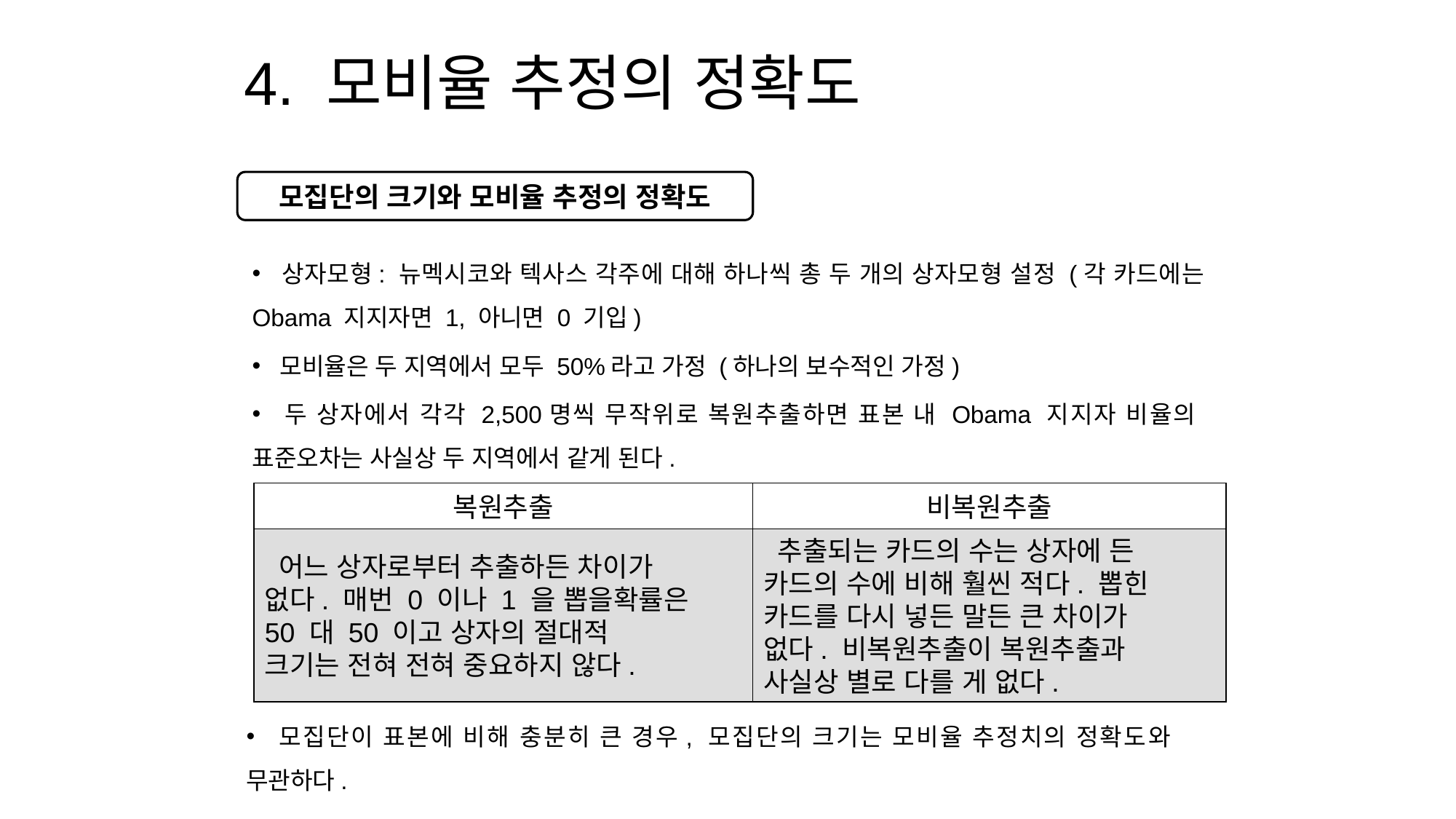

# 4. 모비율 추정의 정확도
모집단의 크기와 모비율 추정의 정확도
  상자모형: 뉴멕시코와 텍사스 각주에 대해 하나씩 총 두 개의 상자모형 설정 (각 카드에는 Obama 지지자면 1, 아니면 0 기입)
  모비율은 두 지역에서 모두 50%라고 가정 (하나의 보수적인 가정)
  두 상자에서 각각 2,500명씩 무작위로 복원추출하면 표본 내 Obama 지지자 비율의  표준오차는 사실상 두 지역에서 같게 된다.
복원추출
비복원추출
 어느 상자로부터 추출하든 차이가
없다. 매번 0 이나 1 을 뽑을확률은
50 대 50 이고 상자의 절대적
크기는 전혀 전혀 중요하지 않다.
 추출되는 카드의 수는 상자에 든
카드의 수에 비해 훨씬 적다. 뽑힌
카드를 다시 넣든 말든 큰 차이가
없다. 비복원추출이 복원추출과
사실상 별로 다를 게 없다.
  모집단이 표본에 비해 충분히 큰 경우, 모집단의 크기는 모비율 추정치의 정확도와 무관하다.